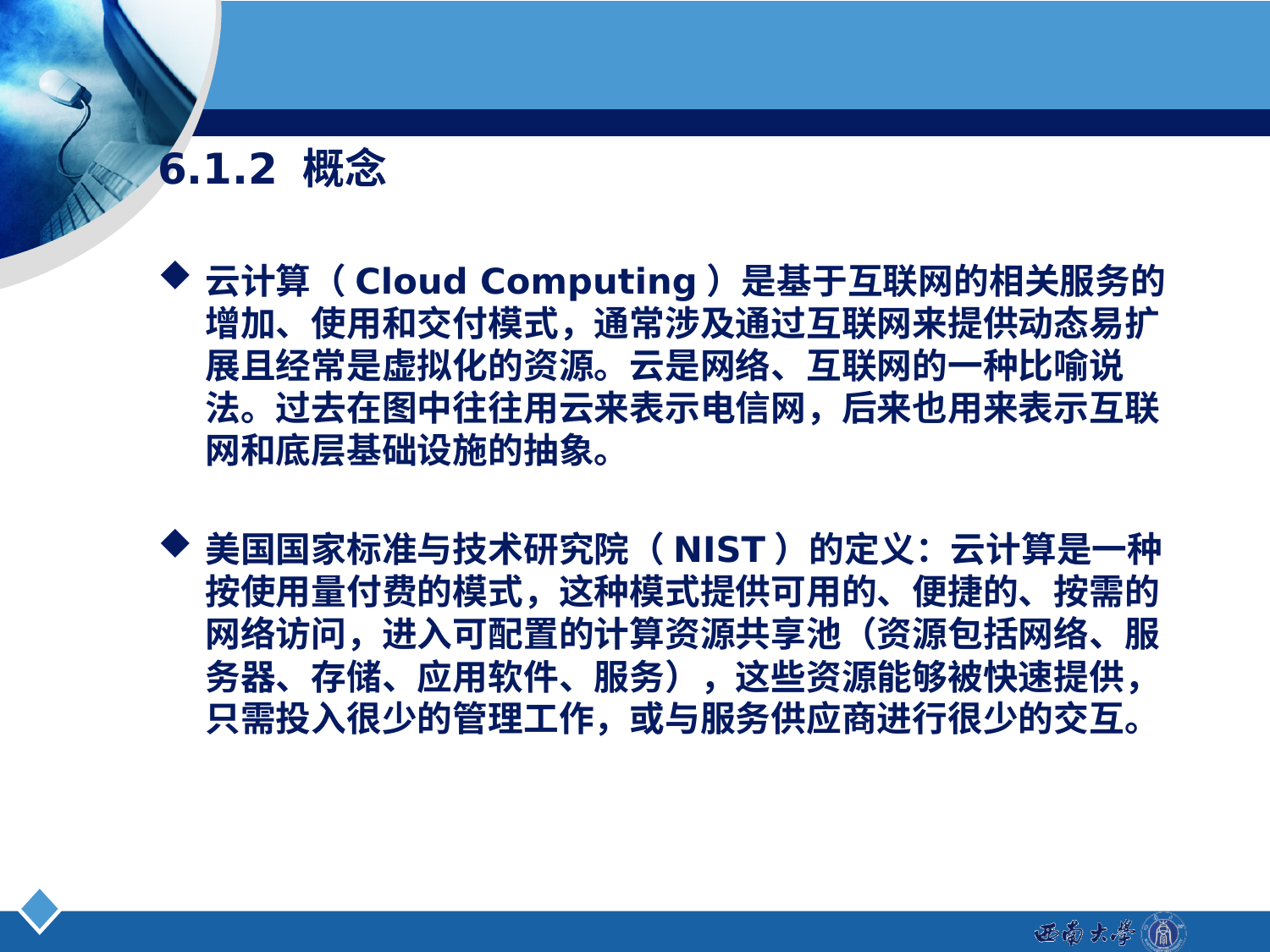

6.1.2 概念

云计算（Cloud Computing）是基于互联网的相关服务的增加、使用和交付模式，通常涉及通过互联网来提供动态易扩展且经常是虚拟化的资源。云是网络、互联网的一种比喻说法。过去在图中往往用云来表示电信网，后来也用来表示互联网和底层基础设施的抽象。

美国国家标准与技术研究院（NIST）的定义：云计算是一种按使用量付费的模式，这种模式提供可用的、便捷的、按需的网络访问，进入可配置的计算资源共享池（资源包括网络、服务器、存储、应用软件、服务），这些资源能够被快速提供，只需投入很少的管理工作，或与服务供应商进行很少的交互。